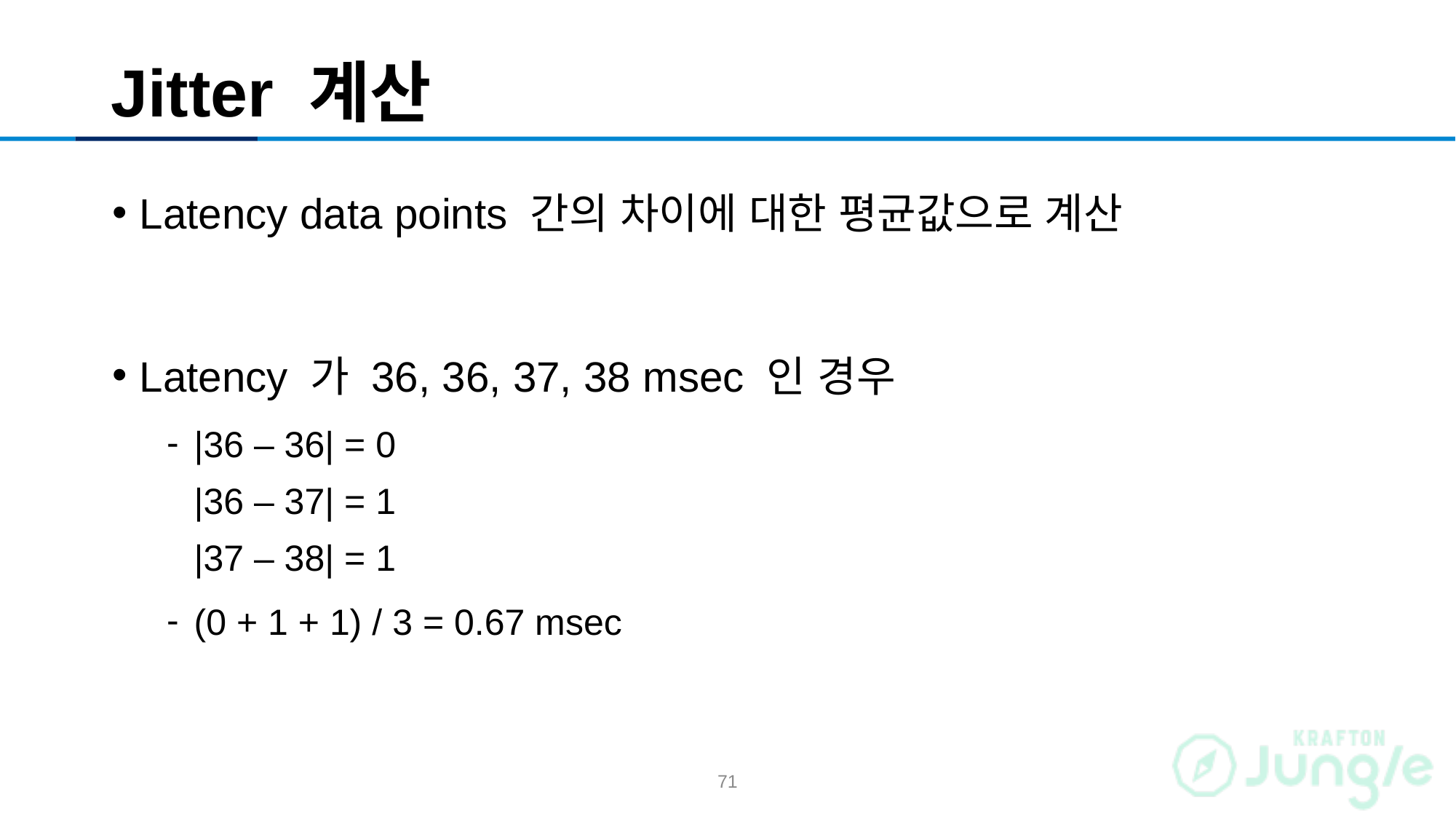

# Jitter 계산
Latency data points 간의 차이에 대한 평균값으로 계산

Latency 가 36, 36, 37, 38 msec 인 경우
|36 – 36| = 0
|36 – 37| = 1
|37 – 38| = 1
(0 + 1 + 1) / 3 = 0.67 msec
71